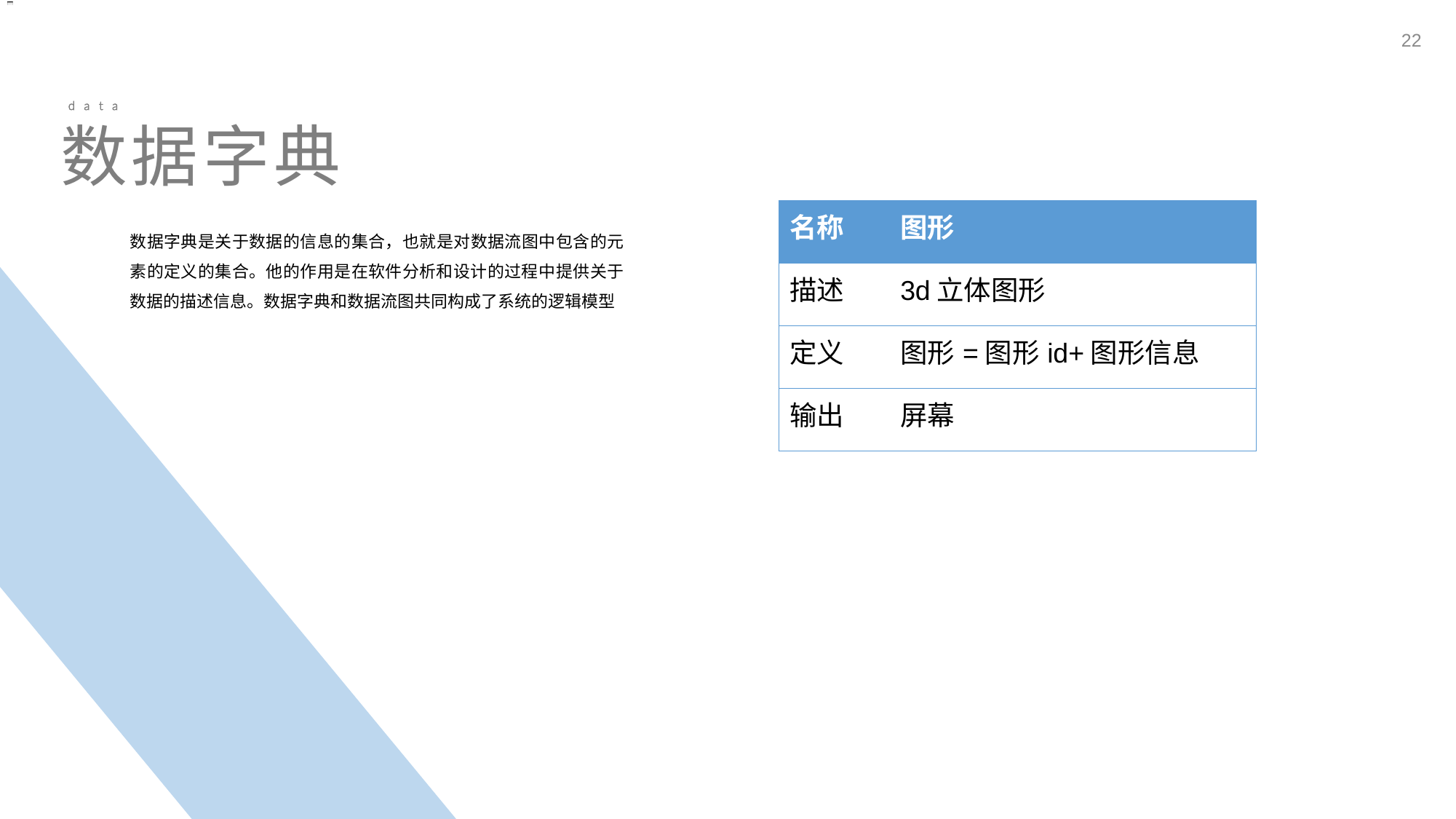

22

data
数据字典
| 名称 | 图形 |
| --- | --- |
| 描述 | 3d立体图形 |
| 定义 | 图形=图形id+图形信息 |
| 输出 | 屏幕 |
数据字典是关于数据的信息的集合，也就是对数据流图中包含的元素的定义的集合。他的作用是在软件分析和设计的过程中提供关于数据的描述信息。数据字典和数据流图共同构成了系统的逻辑模型